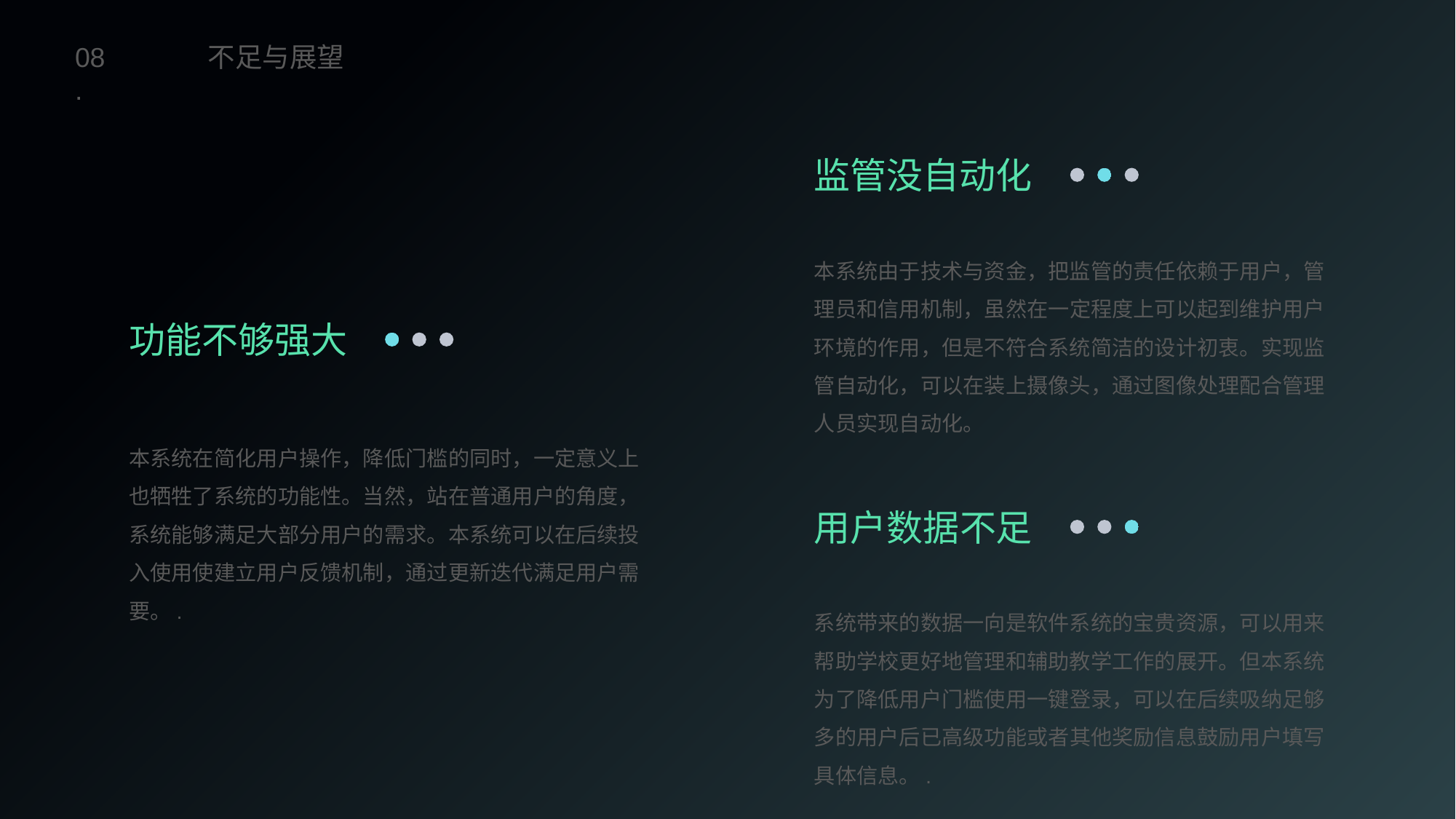

08.
不足与展望
监管没自动化

本系统由于技术与资金，把监管的责任依赖于用户，管理员和信用机制，虽然在一定程度上可以起到维护用户环境的作用，但是不符合系统简洁的设计初衷。实现监管自动化，可以在装上摄像头，通过图像处理配合管理人员实现自动化。
功能不够强大

本系统在简化用户操作，降低门槛的同时，一定意义上也牺牲了系统的功能性。当然，站在普通用户的角度，系统能够满足大部分用户的需求。本系统可以在后续投入使用使建立用户反馈机制，通过更新迭代满足用户需要。.
用户数据不足

系统带来的数据一向是软件系统的宝贵资源，可以用来帮助学校更好地管理和辅助教学工作的展开。但本系统为了降低用户门槛使用一键登录，可以在后续吸纳足够多的用户后已高级功能或者其他奖励信息鼓励用户填写具体信息。.